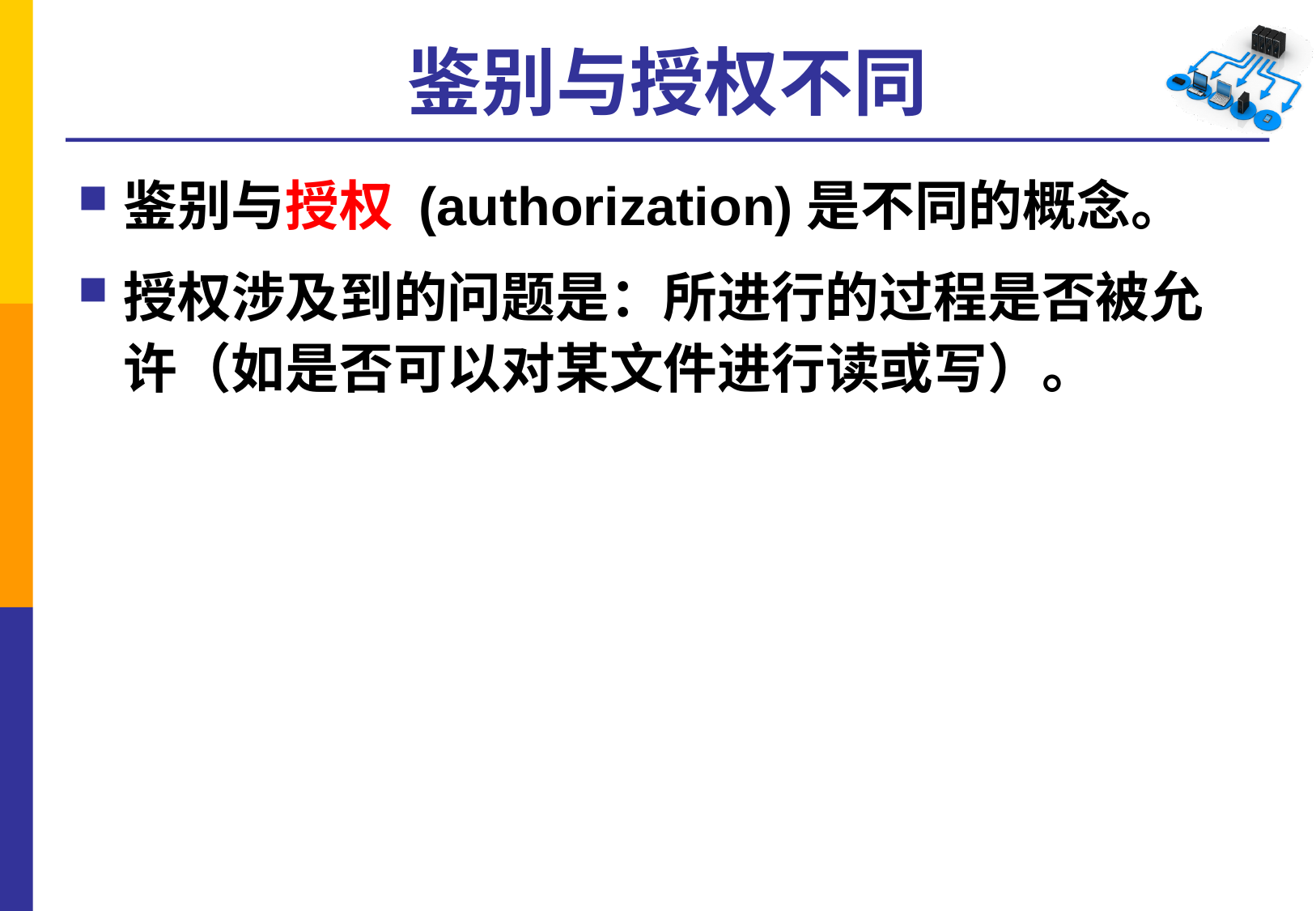

# 鉴别与授权不同
鉴别与授权 (authorization)是不同的概念。
授权涉及到的问题是：所进行的过程是否被允许（如是否可以对某文件进行读或写）。